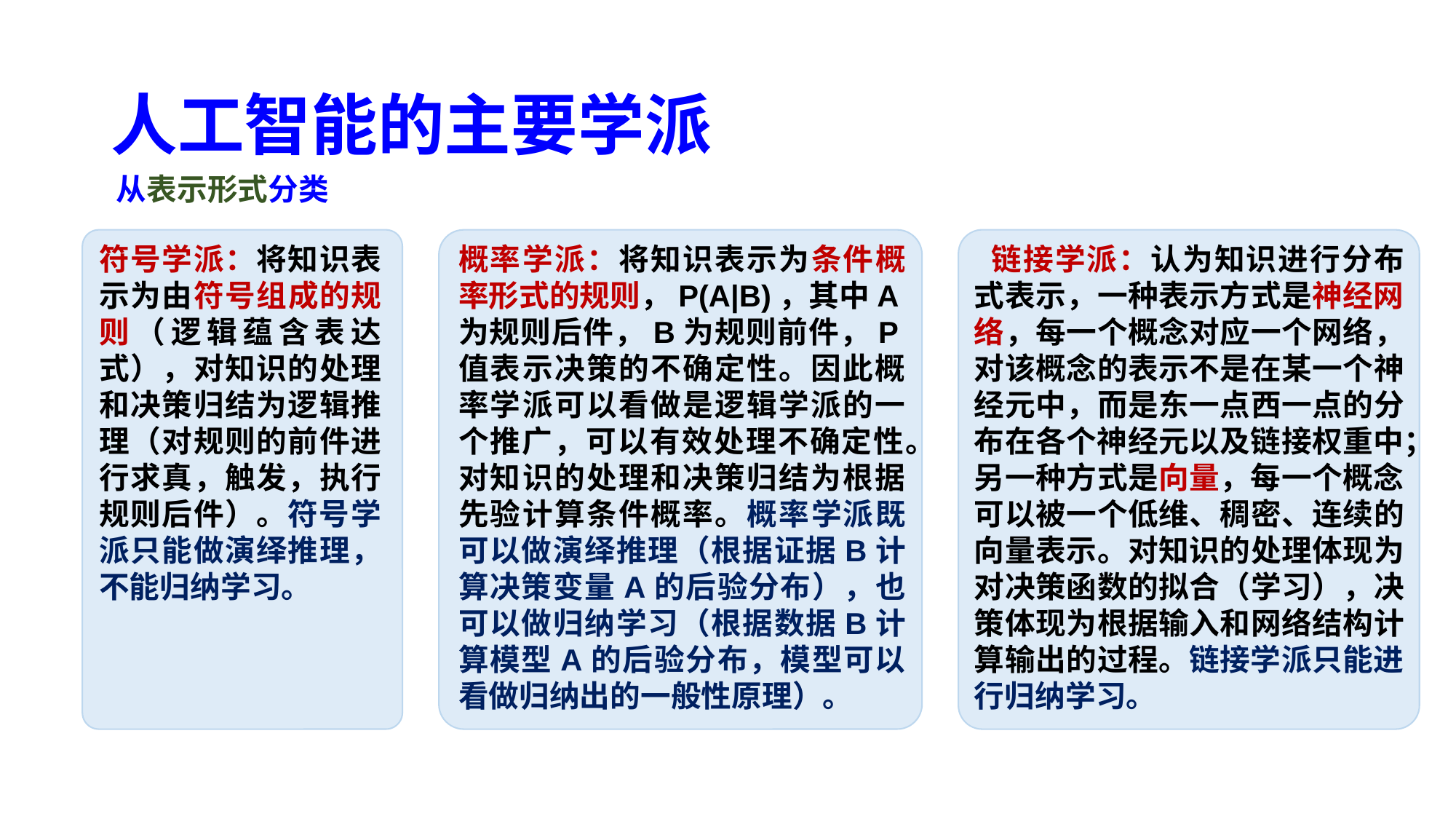

# 人工智能的主要学派

从表示形式分类

概率学派：将知识表示为条件概率形式的规则，P(A|B)，其中A为规则后件，B为规则前件，P值表示决策的不确定性。因此概率学派可以看做是逻辑学派的一个推广，可以有效处理不确定性。对知识的处理和决策归结为根据先验计算条件概率。概率学派既可以做演绎推理（根据证据B计算决策变量A的后验分布），也可以做归纳学习（根据数据B计算模型A的后验分布，模型可以看做归纳出的一般性原理）。
 链接学派：认为知识进行分布式表示，一种表示方式是神经网络，每一个概念对应一个网络，对该概念的表示不是在某一个神经元中，而是东一点西一点的分布在各个神经元以及链接权重中；另一种方式是向量，每一个概念可以被一个低维、稠密、连续的向量表示。对知识的处理体现为对决策函数的拟合（学习），决策体现为根据输入和网络结构计算输出的过程。链接学派只能进行归纳学习。
符号学派：将知识表示为由符号组成的规则（逻辑蕴含表达式），对知识的处理和决策归结为逻辑推理（对规则的前件进行求真，触发，执行规则后件）。符号学派只能做演绎推理，不能归纳学习。